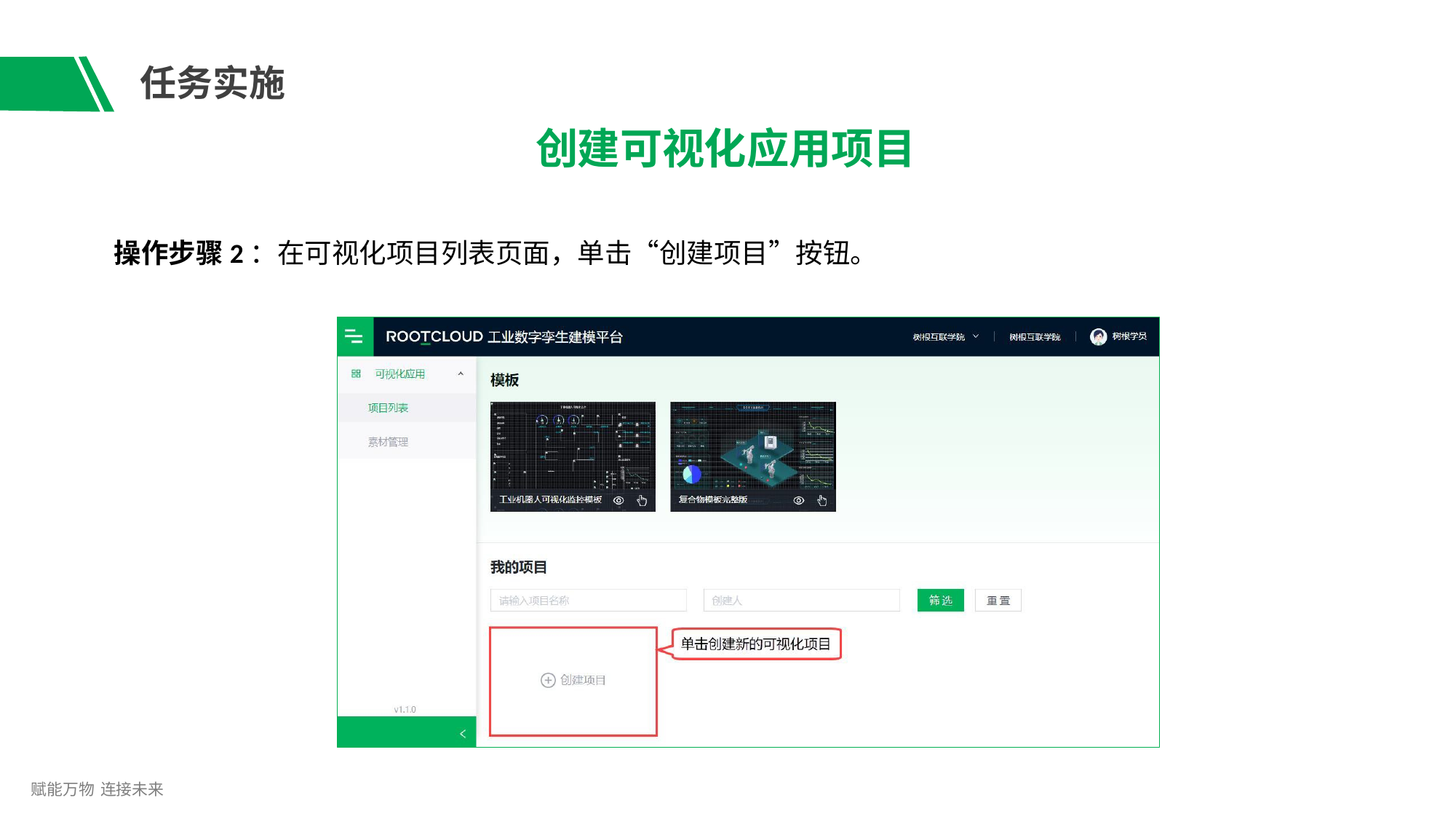

# 任务实施
创建可视化应用项目
操作步骤2：在可视化项目列表页面，单击“创建项目”按钮。

赋能万物 连接未来